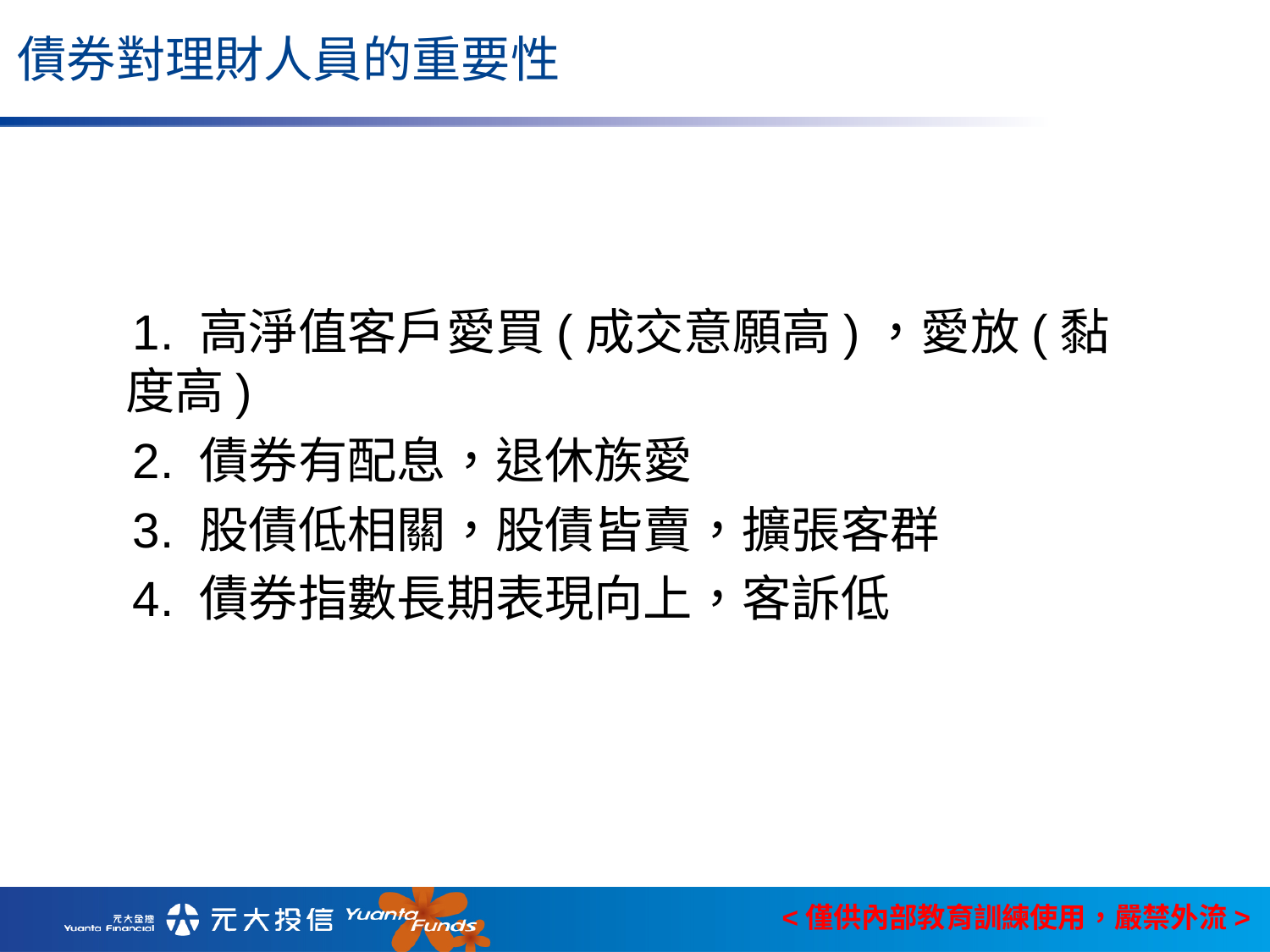

# 債券對理財人員的重要性
    1. 高淨值客戶愛買(成交意願高)，愛放(黏度高)
    2. 債券有配息，退休族愛
    3. 股債低相關，股債皆賣，擴張客群
    4. 債券指數長期表現向上，客訴低